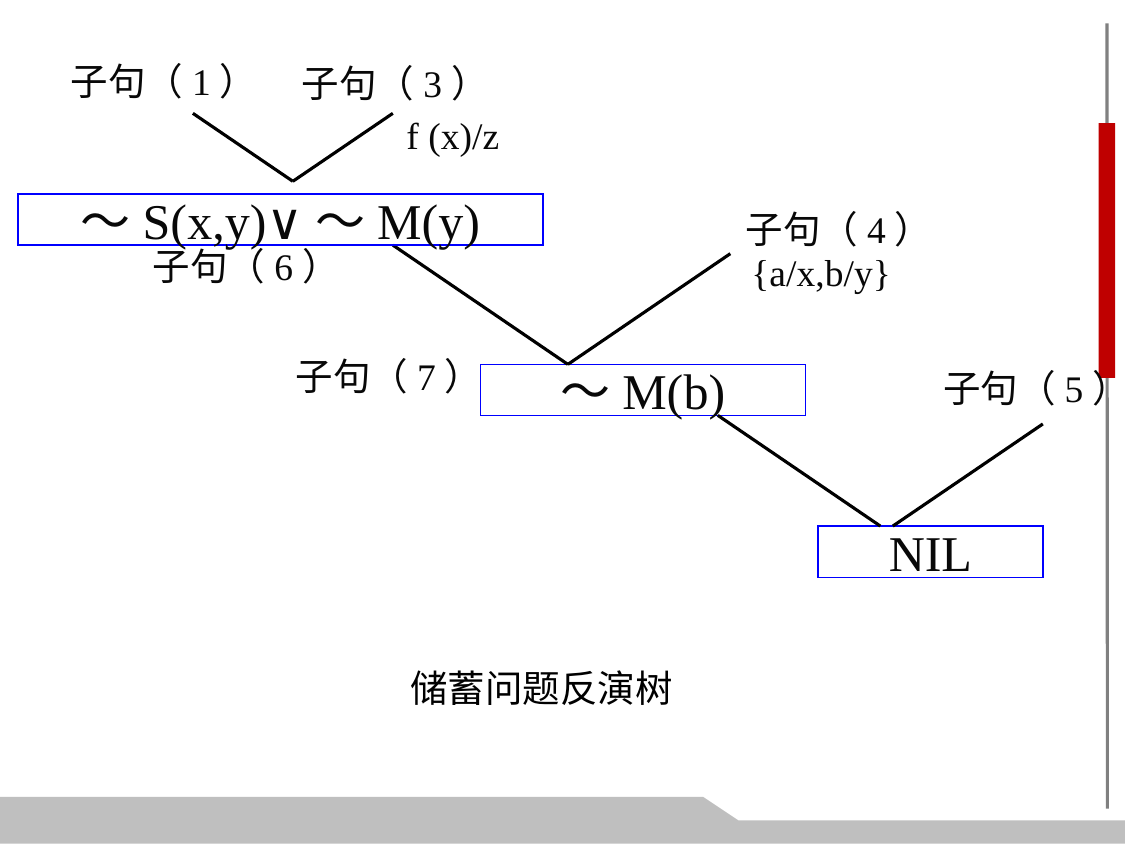

子句（1）
子句（3）
f (x)/z

～S(x,y)∨～M(y)
子句（6）
子句（4）
{a/x,b/y}

子句（7）
子句（5）
～M(b)

NIL
储蓄问题反演树